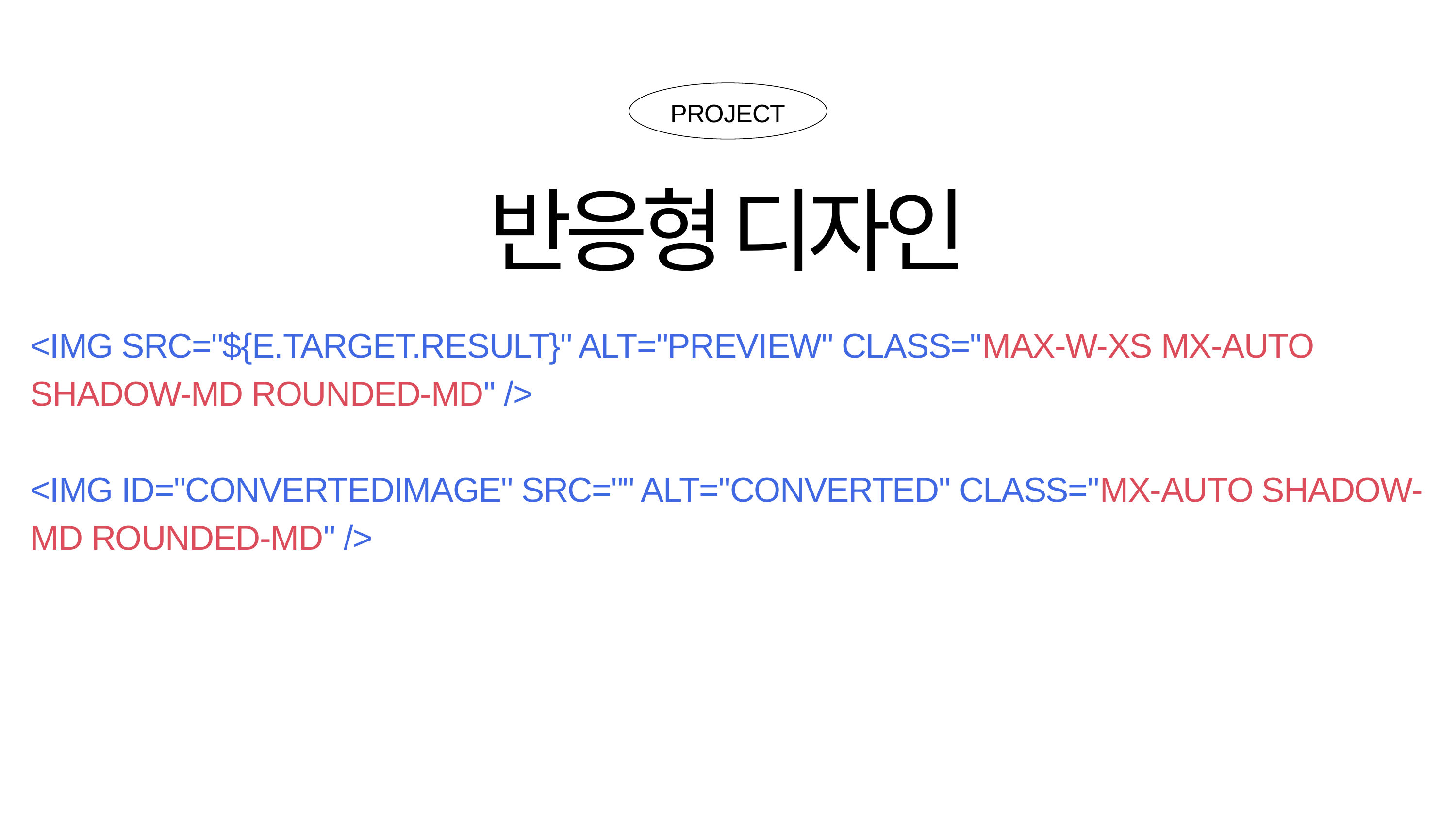

PROJECT
반응형 디자인
<IMG SRC="${E.TARGET.RESULT}" ALT="PREVIEW" CLASS="MAX-W-XS MX-AUTO SHADOW-MD ROUNDED-MD" />

<IMG ID="CONVERTEDIMAGE" SRC="" ALT="CONVERTED" CLASS="MX-AUTO SHADOW-MD ROUNDED-MD" />